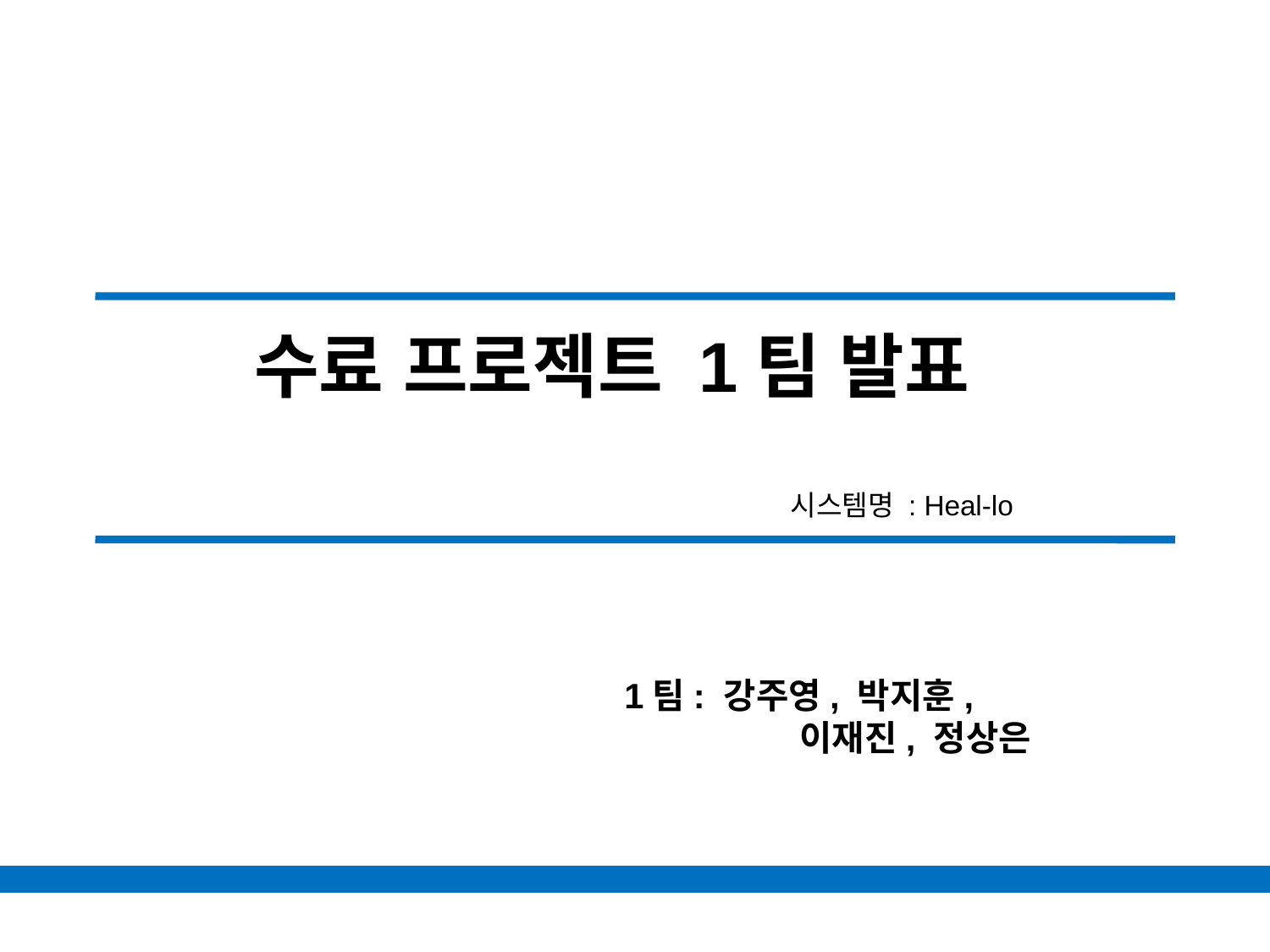

# 수료 프로젝트 1팀 발표
시스템명 : Heal-lo
1팀: 강주영, 박지훈,
	    이재진, 정상은